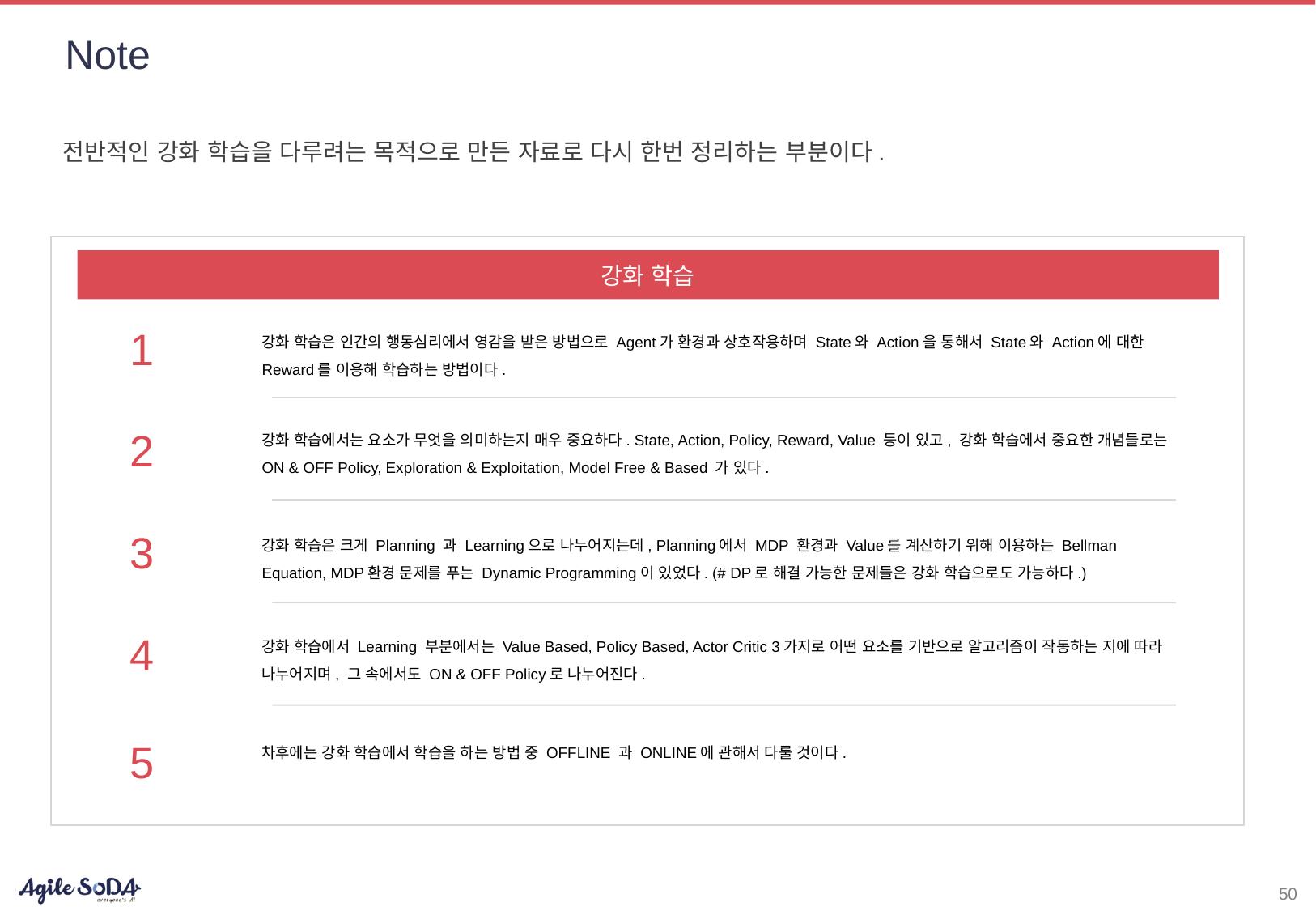

# Note

전반적인 강화 학습을 다루려는 목적으로 만든 자료로 다시 한번 정리하는 부분이다.

강화 학습
강화 학습은 인간의 행동심리에서 영감을 받은 방법으로 Agent가 환경과 상호작용하며 State와 Action을 통해서 State와 Action에 대한 Reward를 이용해 학습하는 방법이다.
1
강화 학습에서는 요소가 무엇을 의미하는지 매우 중요하다. State, Action, Policy, Reward, Value 등이 있고, 강화 학습에서 중요한 개념들로는 ON & OFF Policy, Exploration & Exploitation, Model Free & Based 가 있다.
2
강화 학습은 크게 Planning 과 Learning으로 나누어지는데, Planning에서 MDP 환경과 Value를 계산하기 위해 이용하는 Bellman Equation, MDP환경 문제를 푸는 Dynamic Programming이 있었다. (# DP로 해결 가능한 문제들은 강화 학습으로도 가능하다.)
3
강화 학습에서 Learning 부분에서는 Value Based, Policy Based, Actor Critic 3가지로 어떤 요소를 기반으로 알고리즘이 작동하는 지에 따라 나누어지며, 그 속에서도 ON & OFF Policy로 나누어진다.
4
차후에는 강화 학습에서 학습을 하는 방법 중 OFFLINE 과 ONLINE에 관해서 다룰 것이다.
5